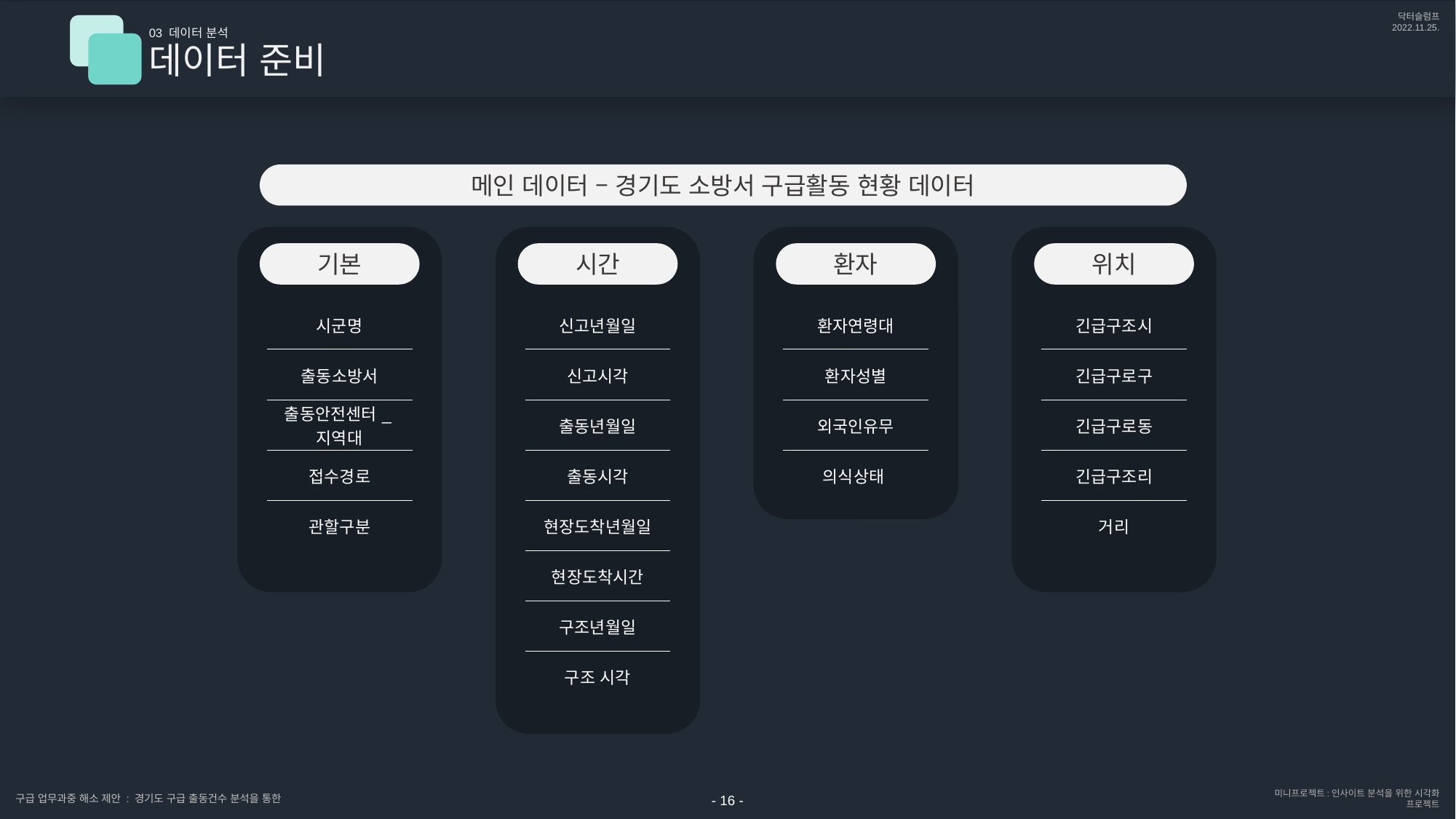

03 데이터 분석

데이터 준비
메인 데이터 – 경기도 소방서 구급활동 현황 데이터

기본
시간
환자
위치
| 시군명 |
| --- |
| 출동소방서 |
| 출동안전센터\_지역대 |
| 접수경로 |
| 관할구분 |
| 신고년월일 |
| --- |
| 신고시각 |
| 출동년월일 |
| 출동시각 |
| 현장도착년월일 |
| 현장도착시간 |
| 구조년월일 |
| 구조 시각 |
| 환자연령대 |
| --- |
| 환자성별 |
| 외국인유무 |
| 의식상태 |
| 긴급구조시 |
| --- |
| 긴급구로구 |
| 긴급구로동 |
| 긴급구조리 |
| 거리 |
- 16 -